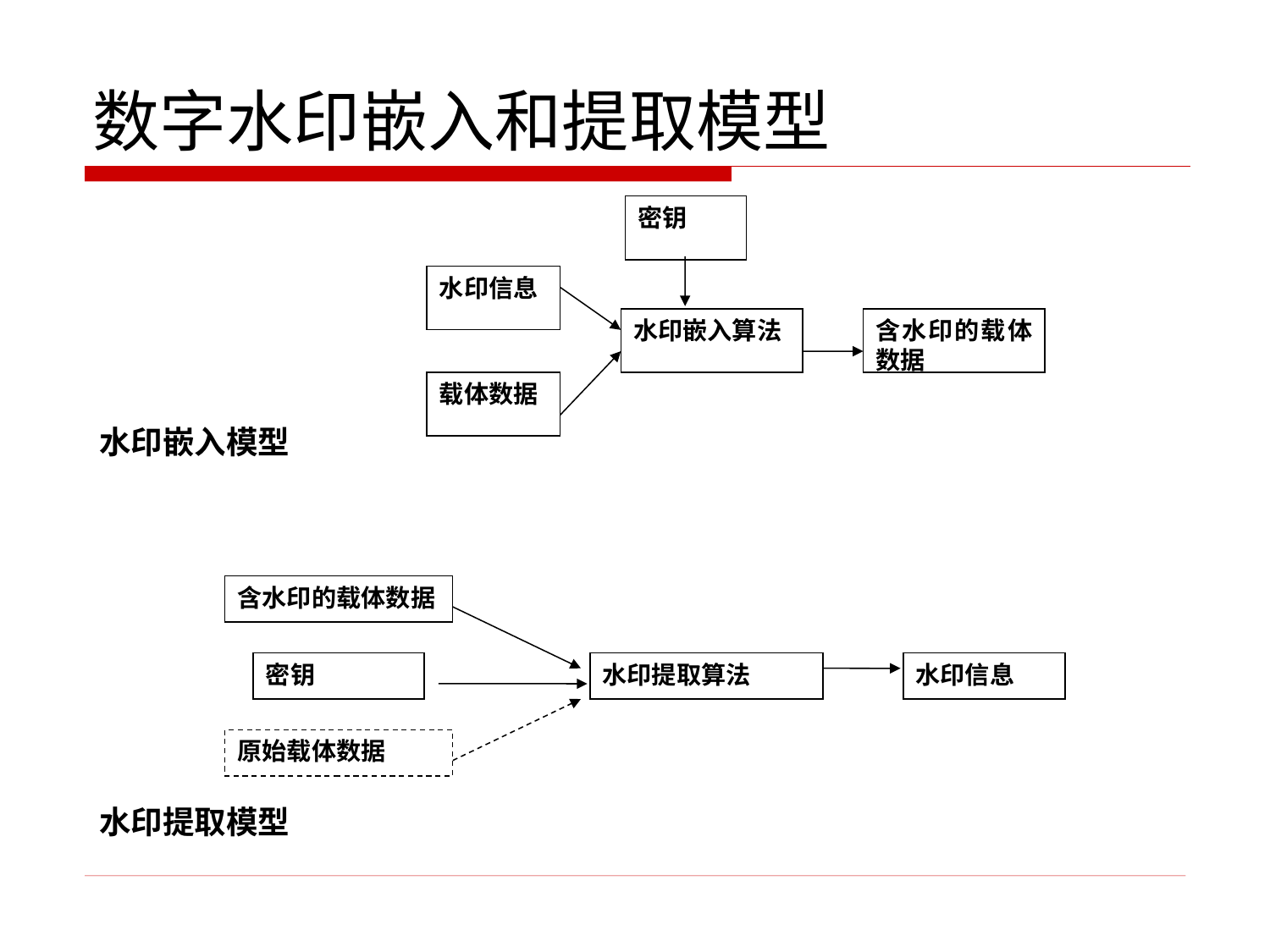

# 数字水印嵌入和提取模型
密钥

水印信息

水印嵌入算法
含水印的载体数据

载体数据
水印嵌入模型
含水印的载体数据

密钥
水印提取算法
水印信息

原始载体数据
水印提取模型
32